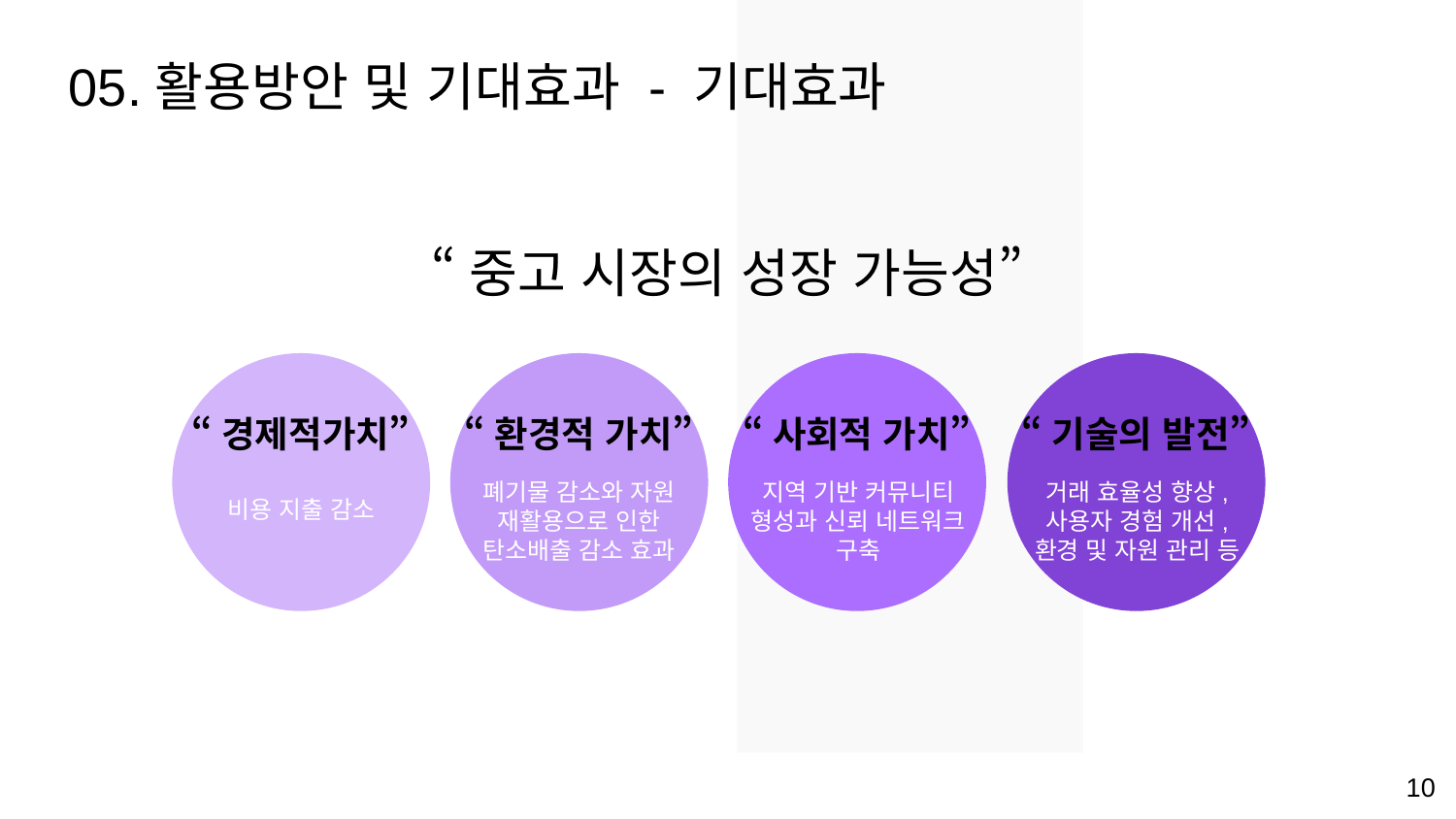

05.활용방안 및 기대효과 - 기대효과
“중고 시장의 성장 가능성”

“경제적가치”

“환경적 가치”

“사회적 가치”

“기술의 발전”
비용 지출 감소
폐기물 감소와 자원 재활용으로 인한 탄소배출 감소 효과
지역 기반 커뮤니티 형성과 신뢰 네트워크 구축
거래 효율성 향상, 사용자 경험 개선,
환경 및 자원 관리 등
10